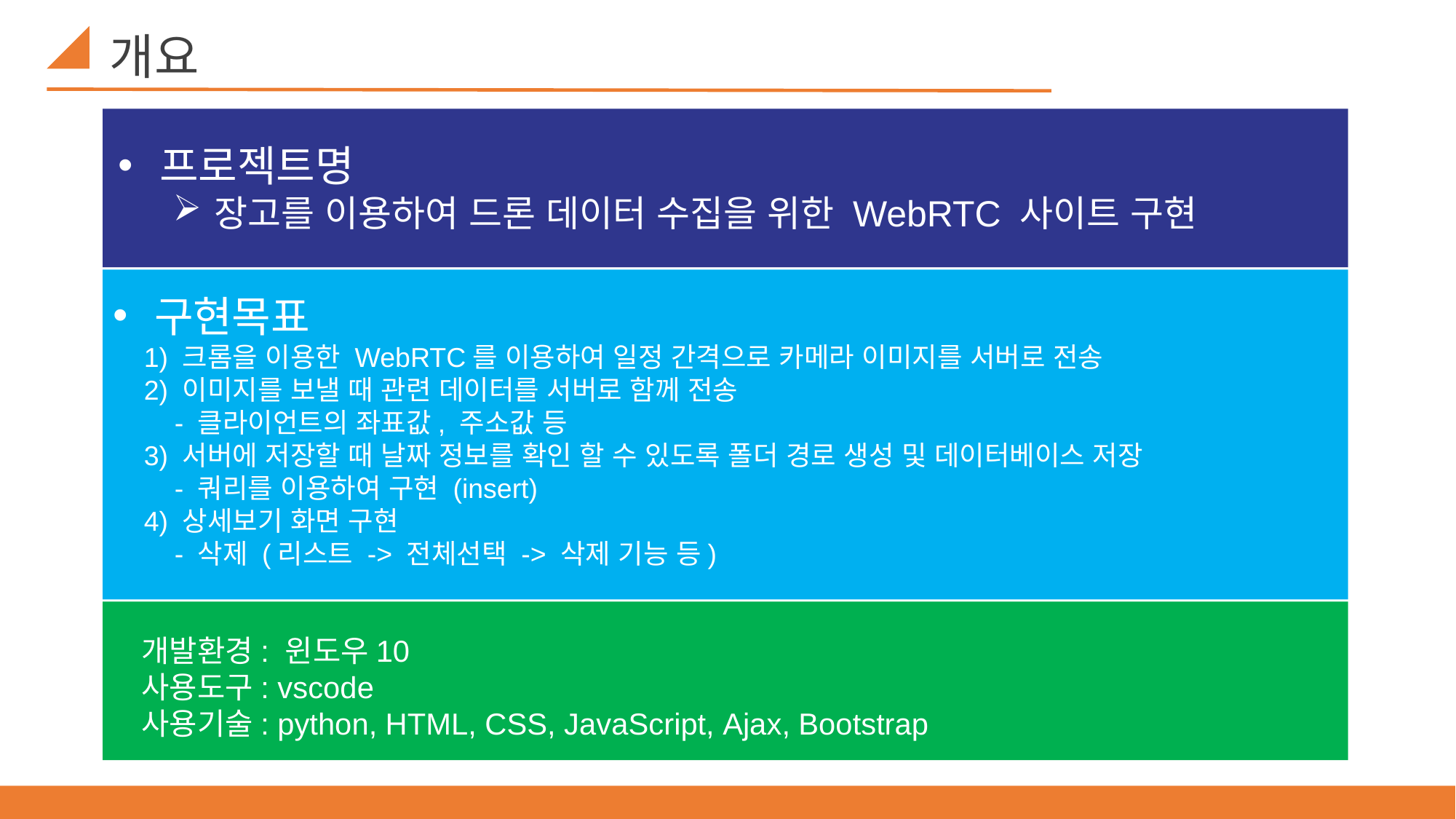

개요

프로젝트명
장고를 이용하여 드론 데이터 수집을 위한 WebRTC 사이트 구현

구현목표
    1) 크롬을 이용한 WebRTC를 이용하여 일정 간격으로 카메라 이미지를 서버로 전송
    2) 이미지를 보낼 때 관련 데이터를 서버로 함께 전송
        - 클라이언트의 좌표값, 주소값 등
    3) 서버에 저장할 때 날짜 정보를 확인 할 수 있도록 폴더 경로 생성 및 데이터베이스 저장
        - 쿼리를 이용하여 구현 (insert)
    4) 상세보기 화면 구현
        - 삭제 (리스트 -> 전체선택 -> 삭제 기능 등)

개발환경: 윈도우10
사용도구: vscode
사용기술: python, HTML, CSS, JavaScript, Ajax, Bootstrap
4